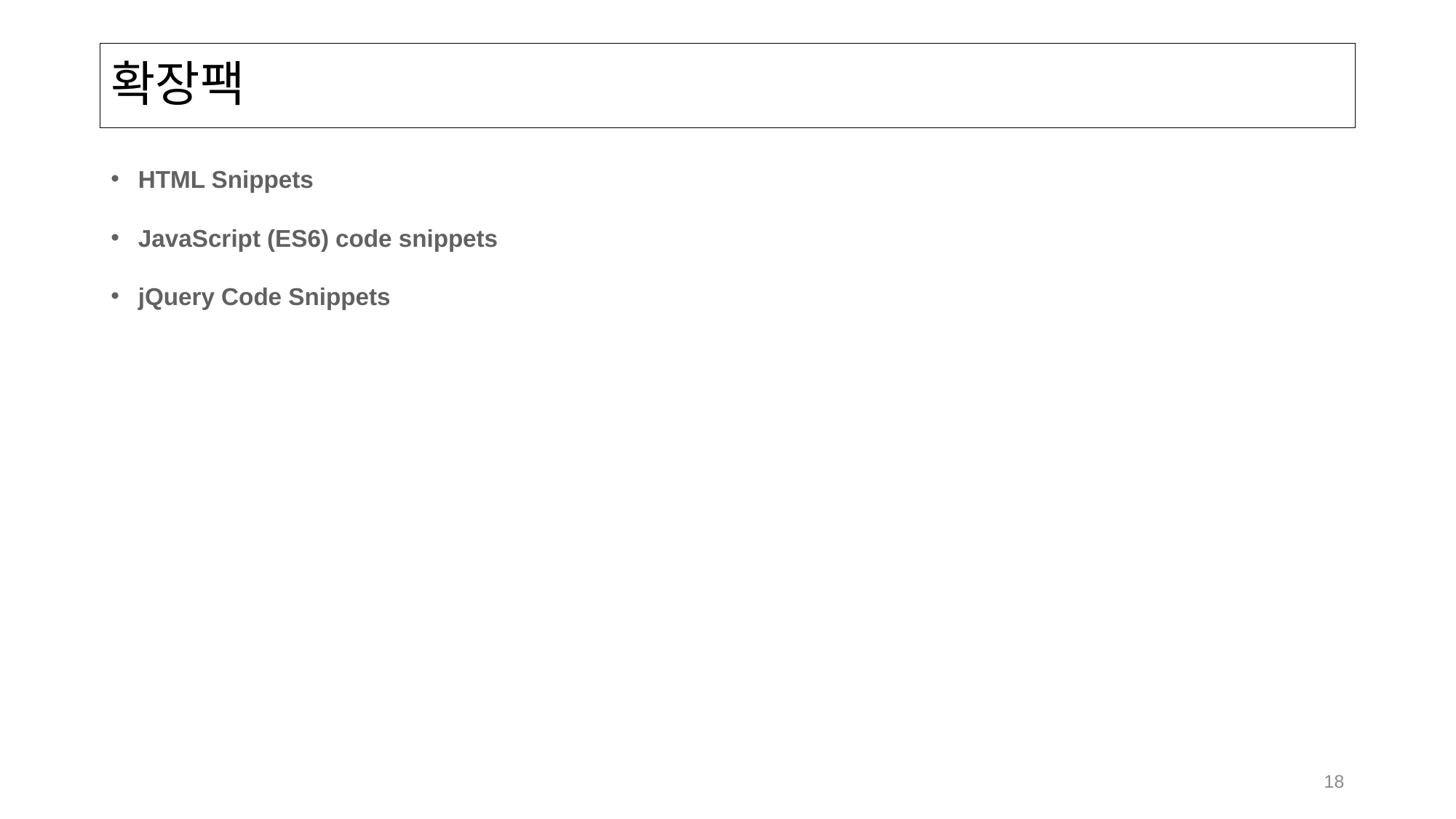

# 확장팩
HTML Snippets
JavaScript (ES6) code snippets
jQuery Code Snippets
18